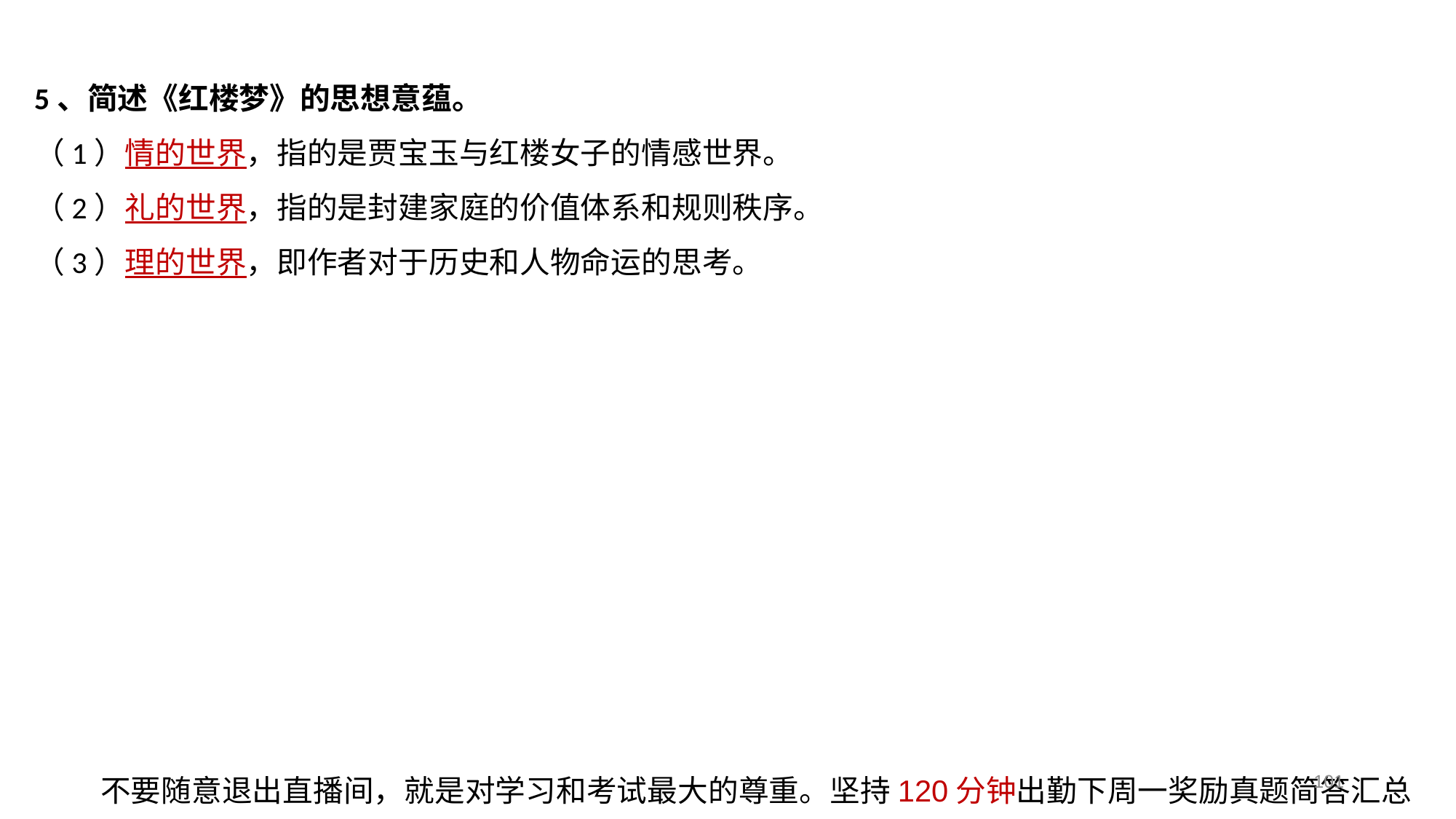

5、简述《红楼梦》的思想意蕴。
（1）情的世界，指的是贾宝玉与红楼女子的情感世界。
（2）礼的世界，指的是封建家庭的价值体系和规则秩序。
（3）理的世界，即作者对于历史和人物命运的思考。
101